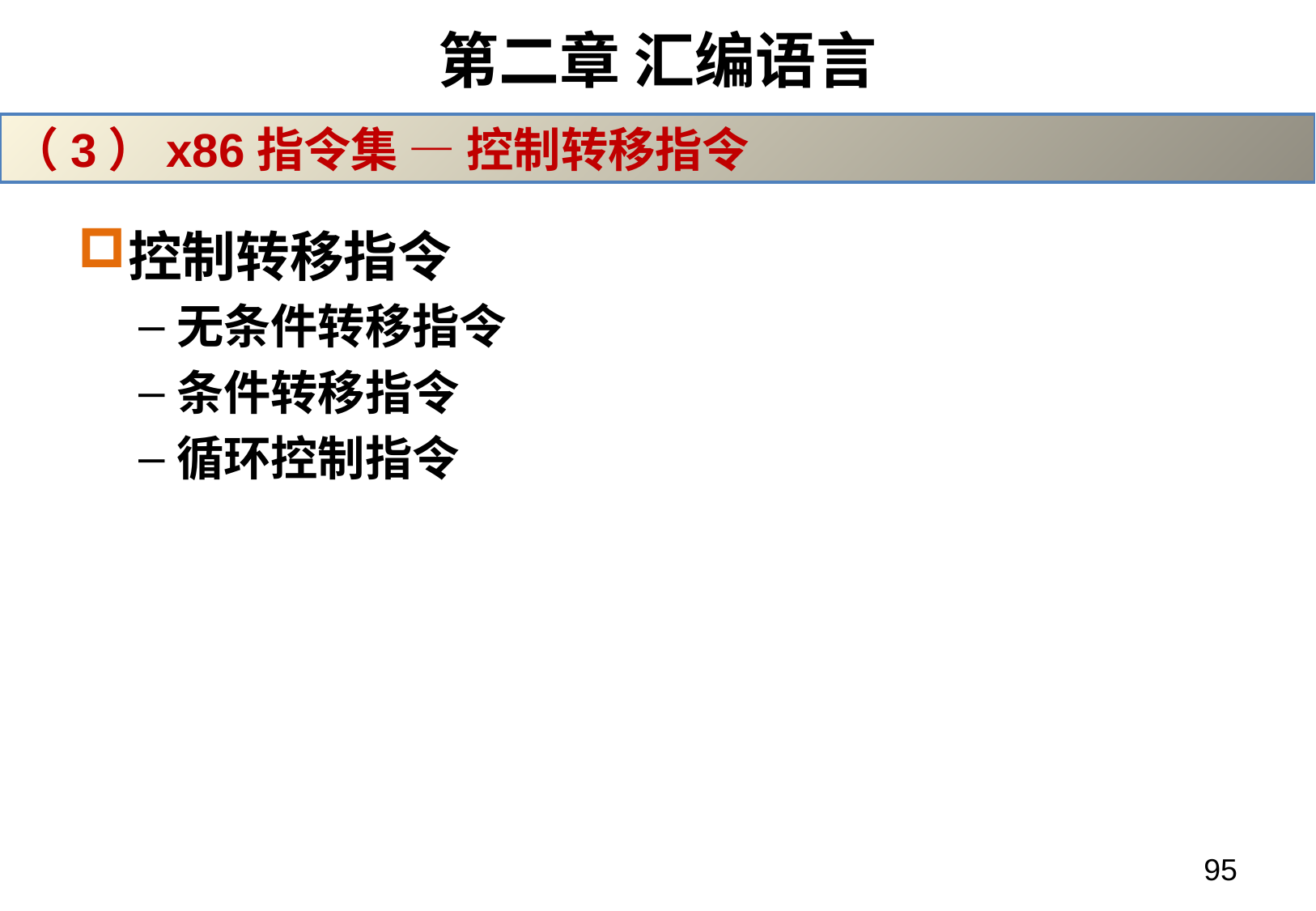

# 第二章 汇编语言
（3）x86指令集 — 控制转移指令
控制转移指令
无条件转移指令
条件转移指令
循环控制指令
95